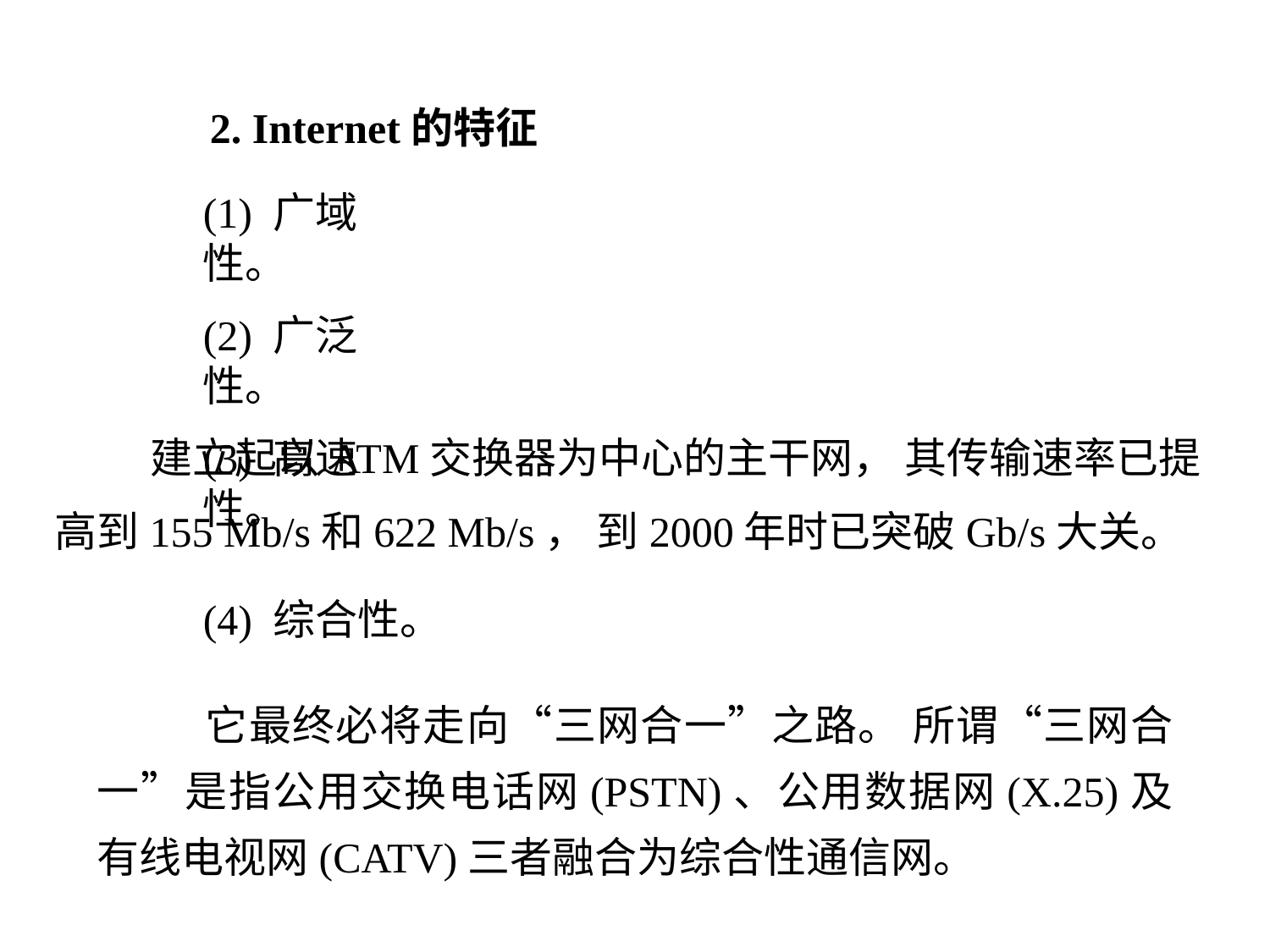

2. Internet的特征
(1) 广域性。
(2) 广泛性。
(3) 高速性。
         建立起以ATM交换器为中心的主干网， 其传输速率已提高到155 Mb/s和622 Mb/s， 到2000年时已突破Gb/s大关。
(4) 综合性。
         它最终必将走向“三网合一”之路。 所谓“三网合一”是指公用交换电话网(PSTN)、公用数据网(X.25)及有线电视网(CATV)三者融合为综合性通信网。